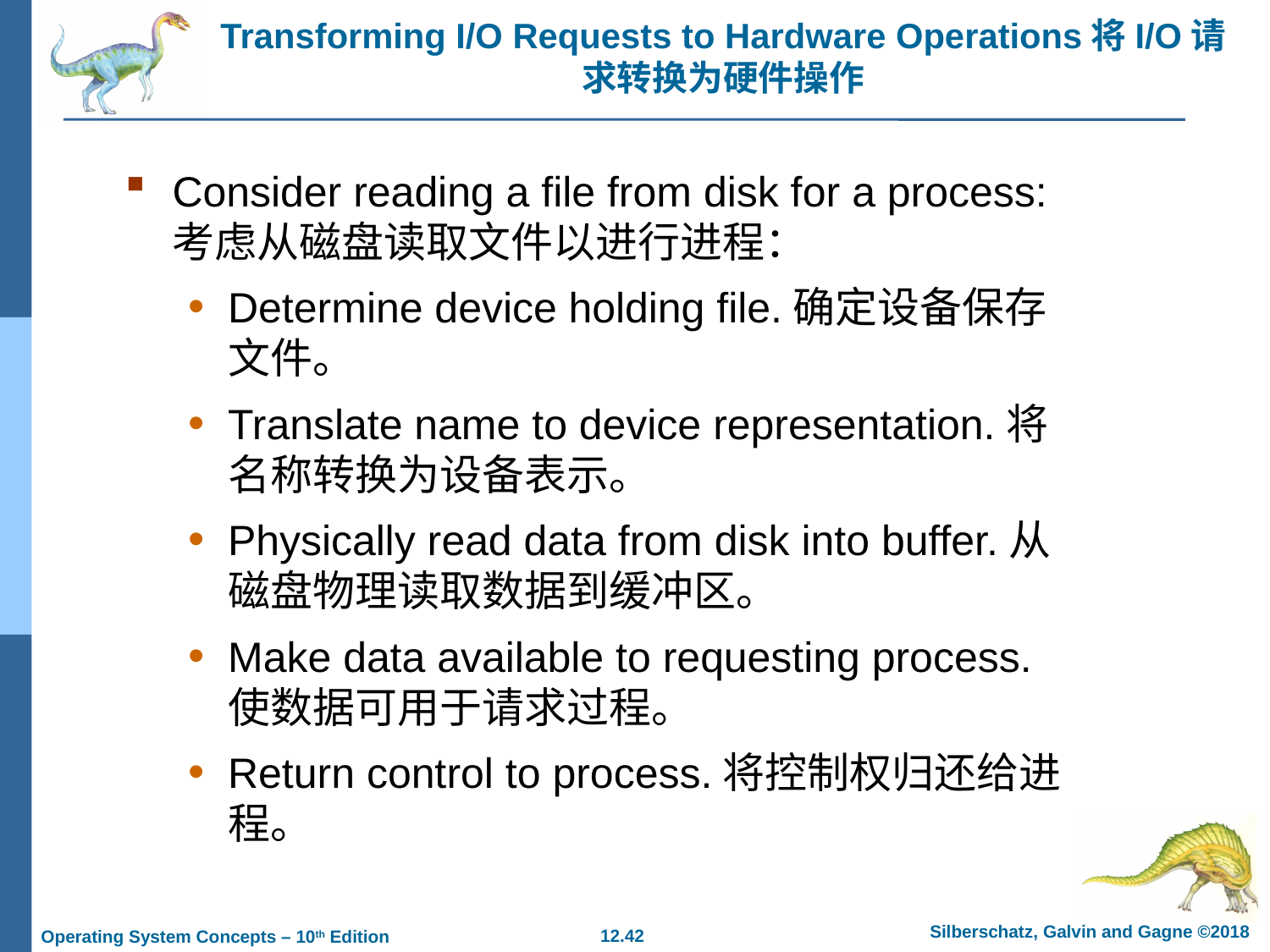

# Transforming I/O Requests to Hardware Operations将I/O请求转换为硬件操作
Consider reading a file from disk for a process:考虑从磁盘读取文件以进行进程：
Determine device holding file.确定设备保存文件。
Translate name to device representation.将名称转换为设备表示。
Physically read data from disk into buffer.从磁盘物理读取数据到缓冲区。
Make data available to requesting process.使数据可用于请求过程。
Return control to process.将控制权归还给进程。